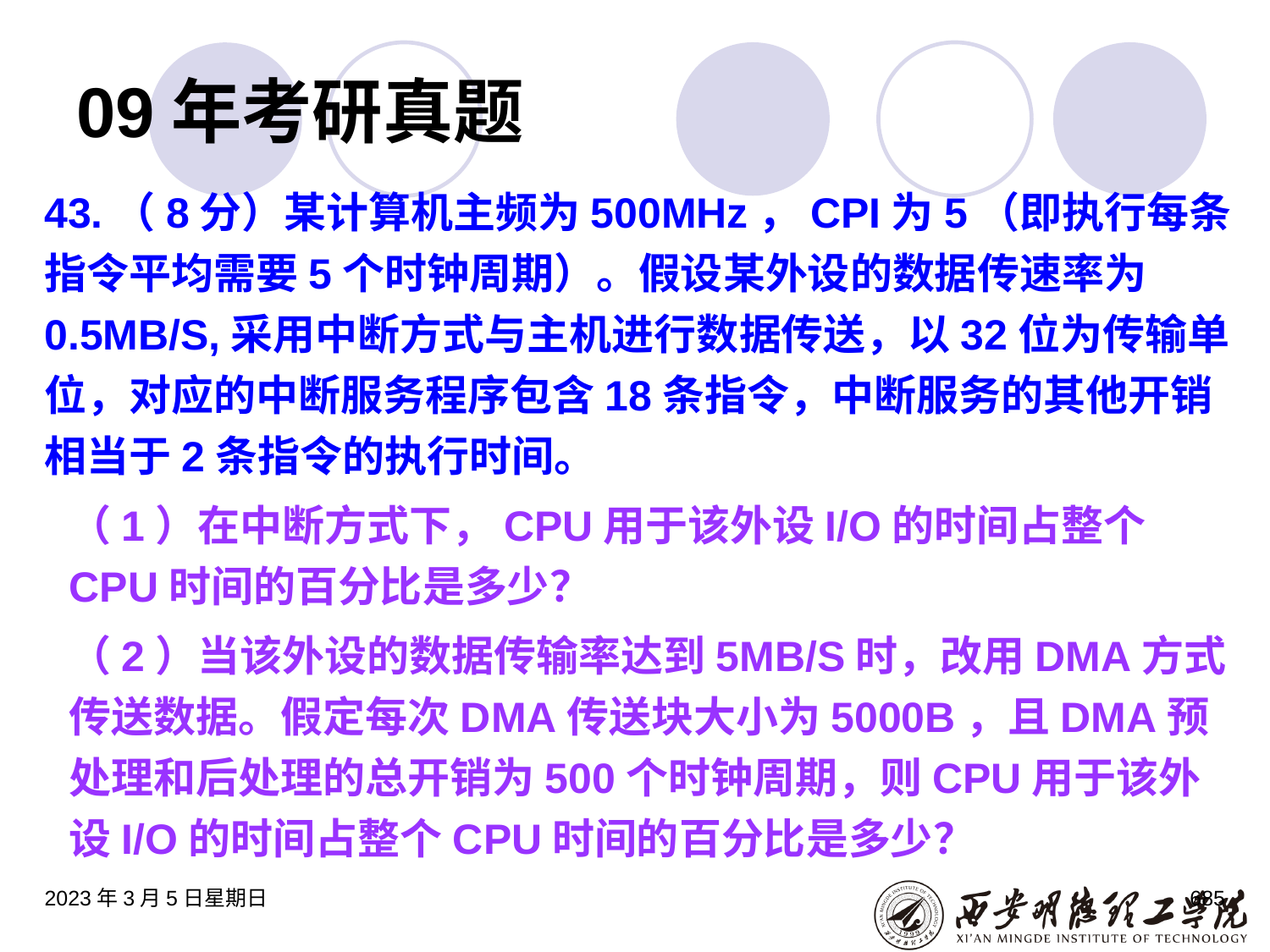

# 09年考研真题
43.（8分）某计算机主频为500MHz，CPI为5（即执行每条指令平均需要5个时钟周期）。假设某外设的数据传速率为0.5MB/S,采用中断方式与主机进行数据传送，以32位为传输单位，对应的中断服务程序包含18条指令，中断服务的其他开销相当于2条指令的执行时间。
（1）在中断方式下，CPU用于该外设I/O的时间占整个CPU时间的百分比是多少？
（2）当该外设的数据传输率达到5MB/S时，改用DMA方式传送数据。假定每次DMA传送块大小为5000B，且DMA预处理和后处理的总开销为500个时钟周期，则CPU用于该外设I/O的时间占整个CPU时间的百分比是多少？
2023年3月5日星期日
685